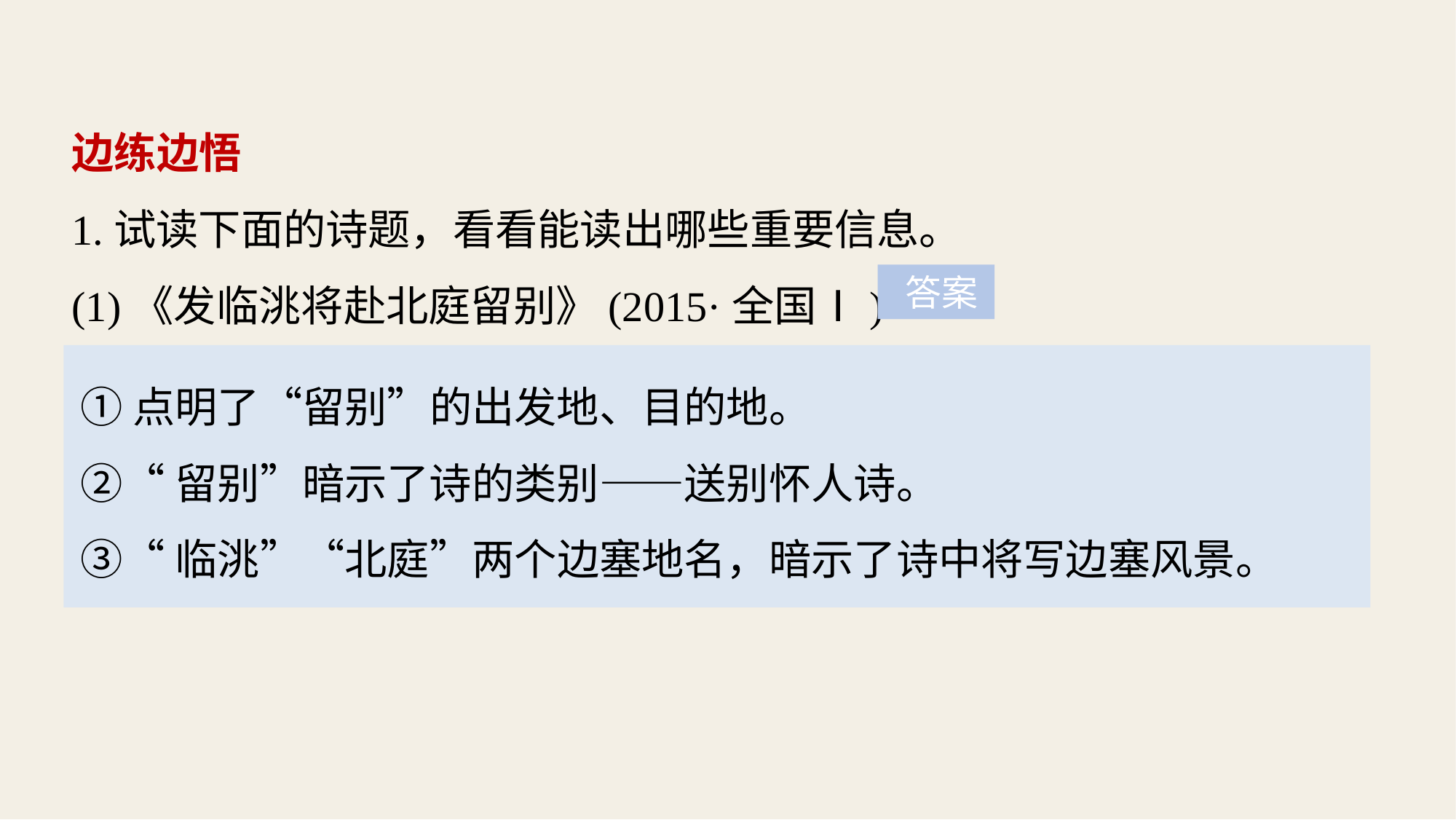

边练边悟
1.试读下面的诗题，看看能读出哪些重要信息。
(1)《发临洮将赴北庭留别》(2015·全国Ⅰ)
 答案

①点明了“留别”的出发地、目的地。
②“留别”暗示了诗的类别——送别怀人诗。
③“临洮”“北庭”两个边塞地名，暗示了诗中将写边塞风景。